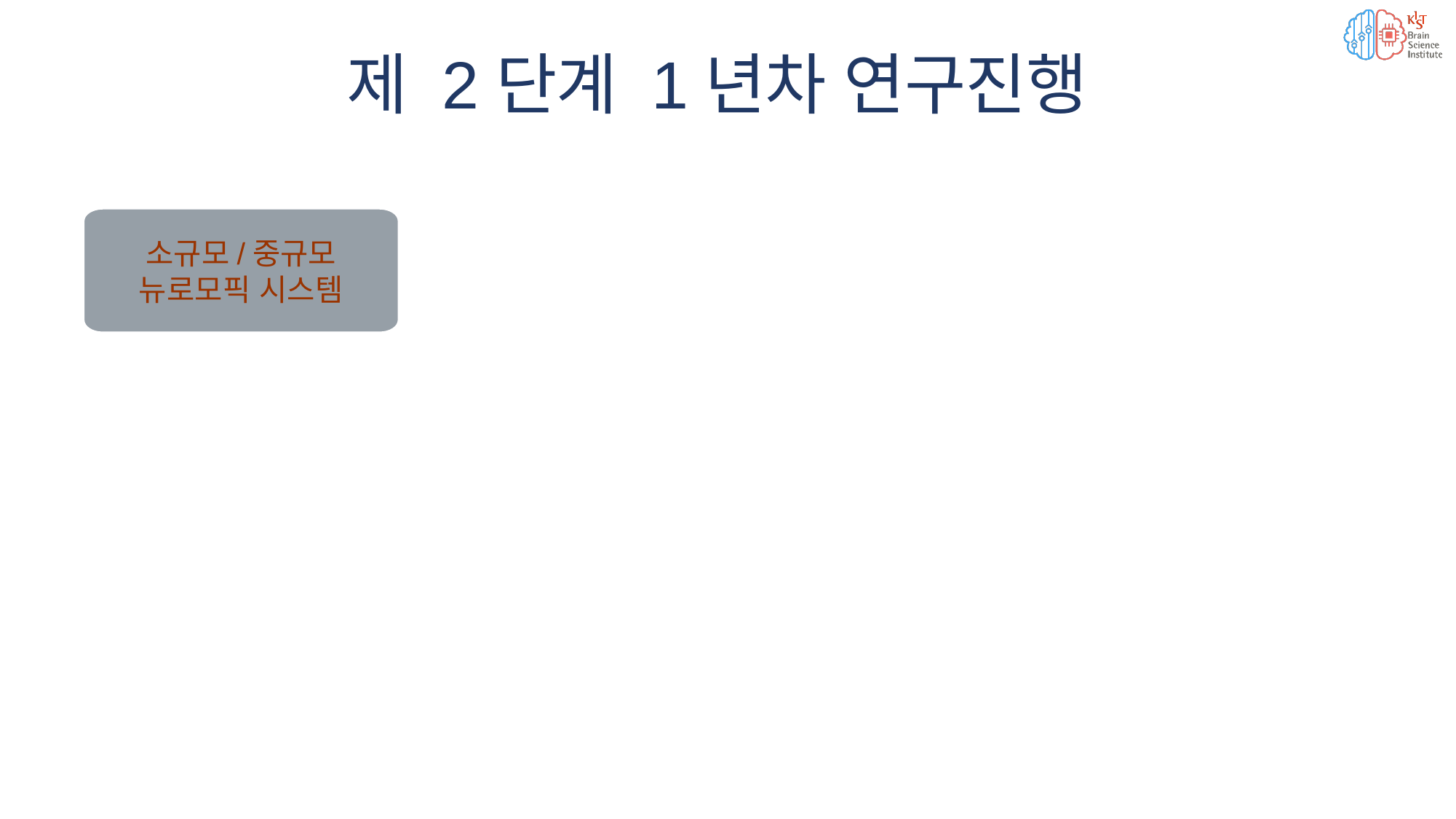

제 2단계 1년차 연구진행
소규모/중규모 뉴로모픽 시스템
STDP 동작 구현/정확도 향상